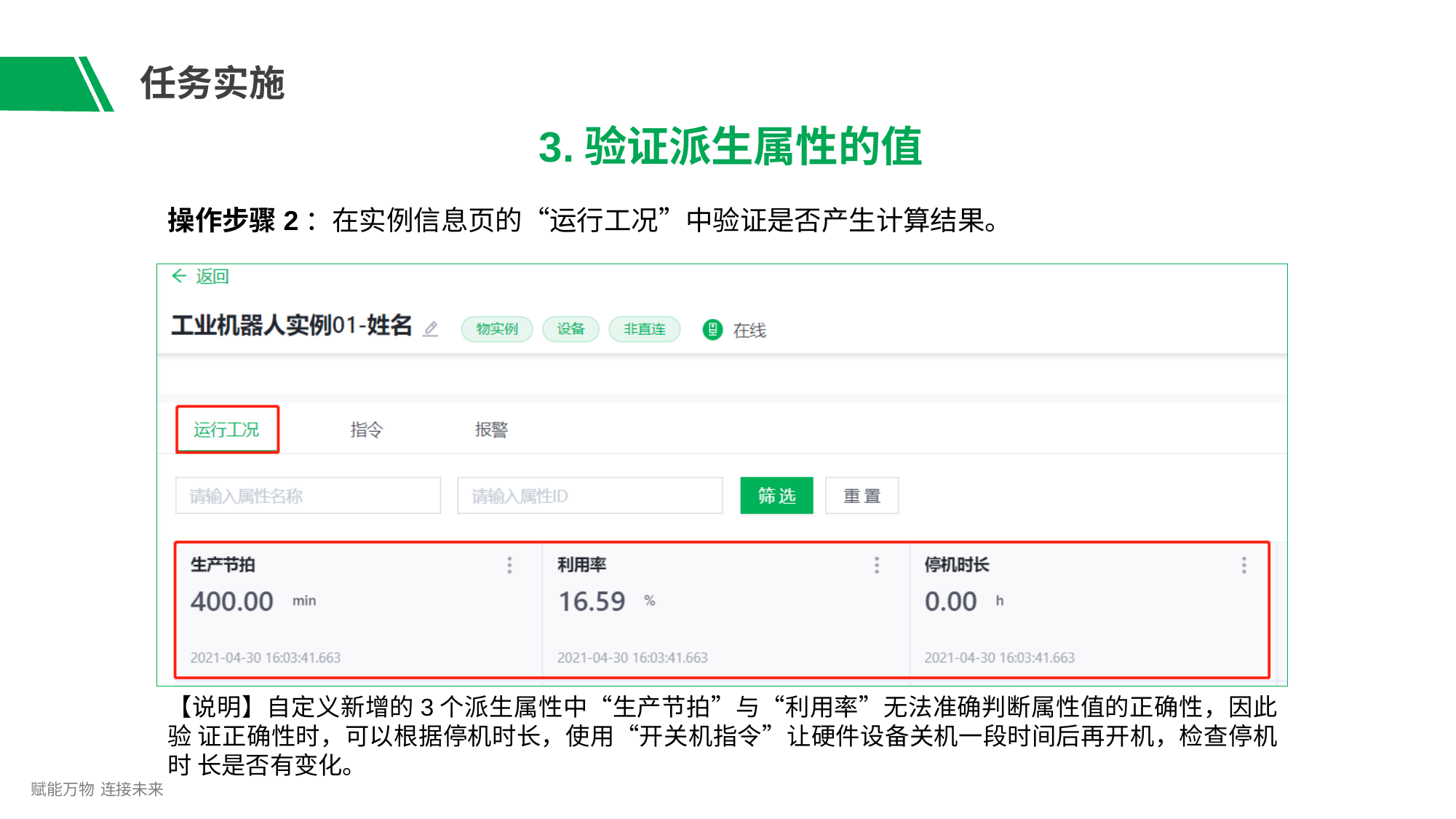

# 任务实施
3.验证派生属性的值
操作步骤2：在实例信息页的“运行工况”中验证是否产生计算结果。

【说明】自定义新增的3个派生属性中“生产节拍”与“利用率”无法准确判断属性值的正确性，因此验 证正确性时，可以根据停机时长，使用“开关机指令”让硬件设备关机一段时间后再开机，检查停机时 长是否有变化。
赋能万物 连接未来